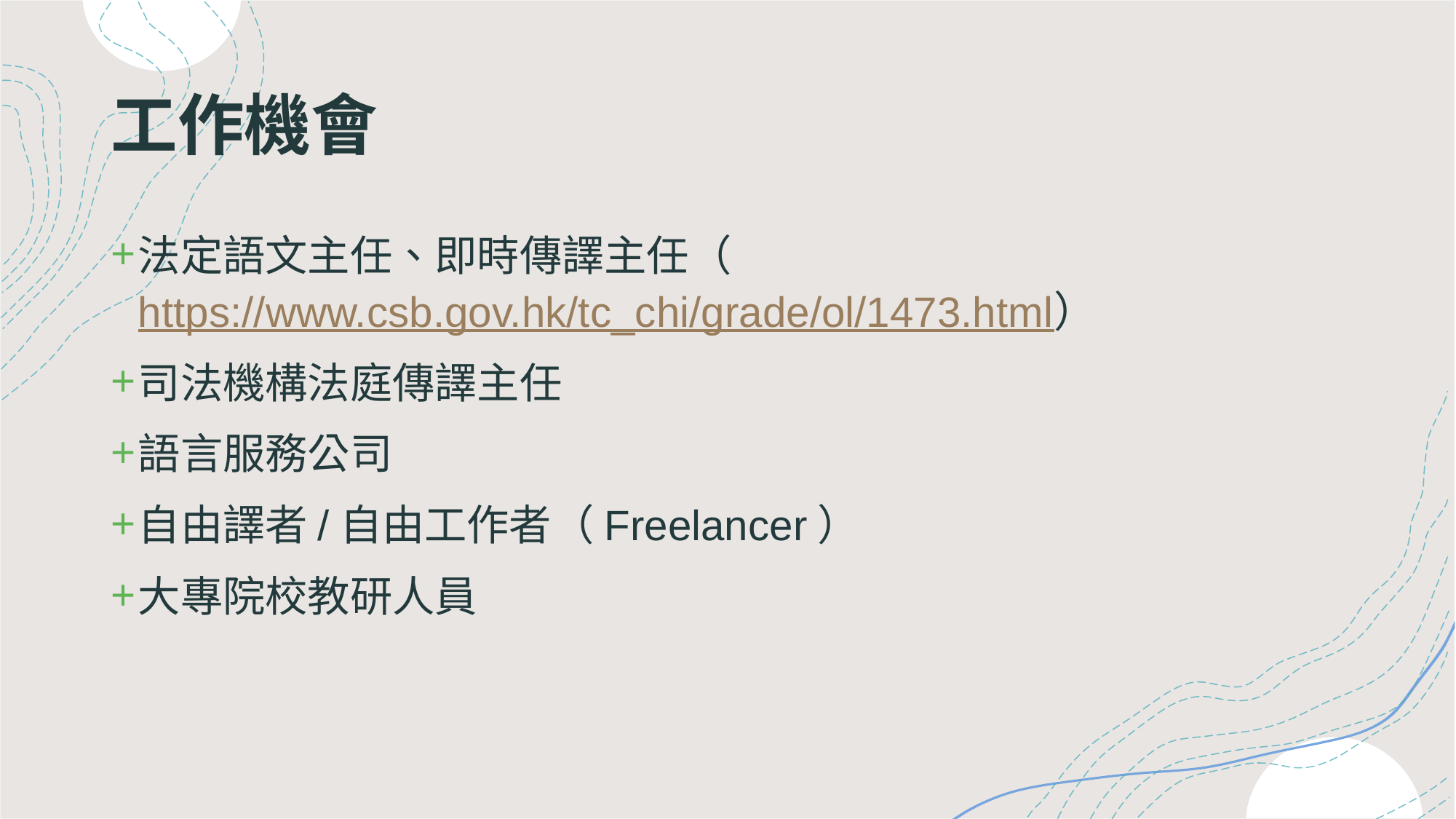

# 工作機會
法定語文主任、即時傳譯主任（https://www.csb.gov.hk/tc_chi/grade/ol/1473.html）
司法機構法庭傳譯主任
語言服務公司
自由譯者/自由工作者（Freelancer）
大專院校教研人員